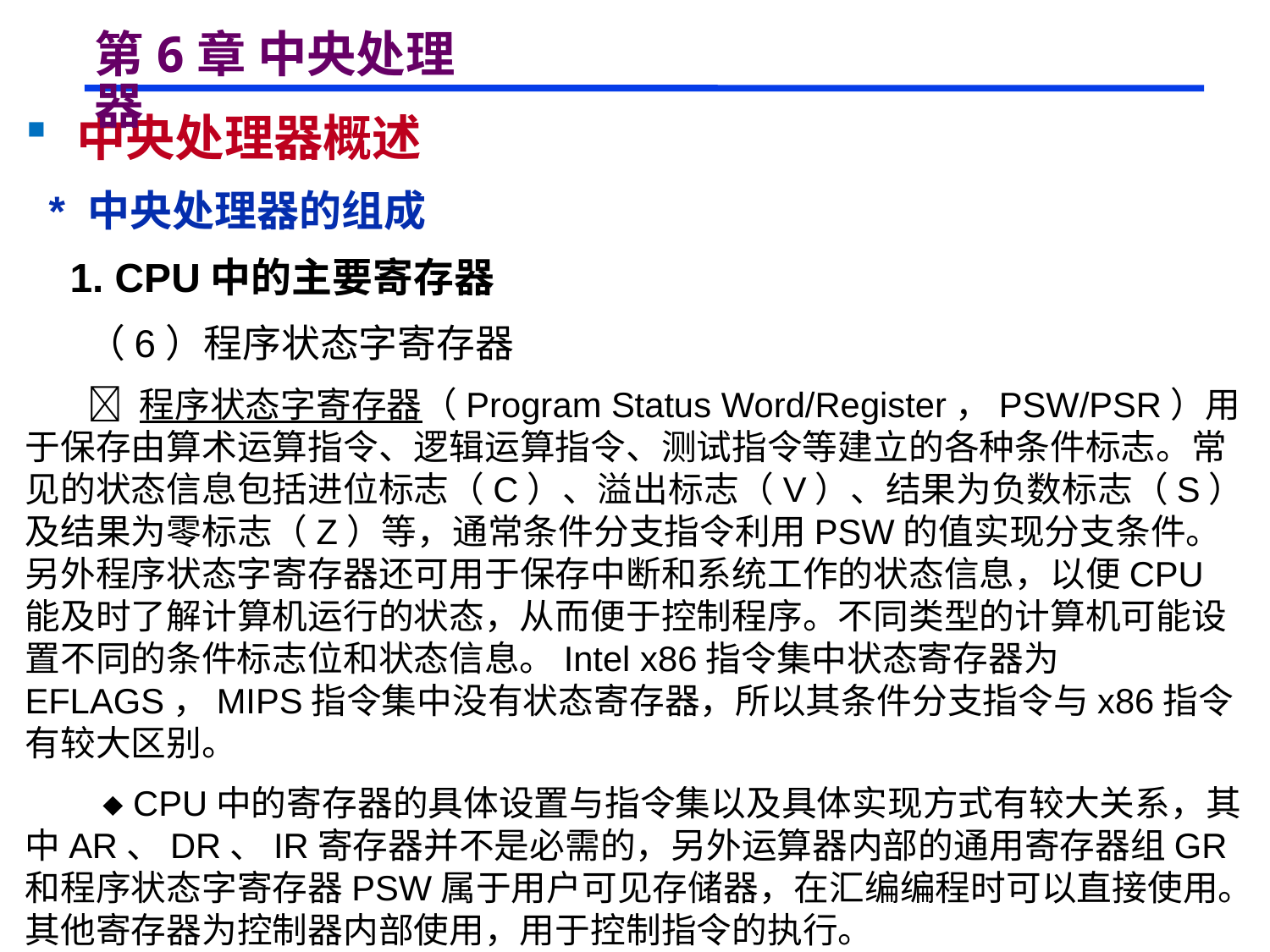

# 第6章 中央处理器
 中央处理器概述
  * 中央处理器的组成
    1. CPU中的主要寄存器
      （6）程序状态字寄存器
        ♦ 程序状态字寄存器（Program Status Word/Register，PSW/PSR）用于保存由算术运算指令、逻辑运算指令、测试指令等建立的各种条件标志。常见的状态信息包括进位标志（C）、溢出标志（V）、结果为负数标志（S）及结果为零标志（Z）等，通常条件分支指令利用PSW的值实现分支条件。另外程序状态字寄存器还可用于保存中断和系统工作的状态信息，以便CPU能及时了解计算机运行的状态，从而便于控制程序。不同类型的计算机可能设置不同的条件标志位和状态信息。Intel x86指令集中状态寄存器为EFLAGS，MIPS指令集中没有状态寄存器，所以其条件分支指令与x86指令有较大区别。
        ♦ CPU中的寄存器的具体设置与指令集以及具体实现方式有较大关系，其中AR、DR、IR寄存器并不是必需的，另外运算器内部的通用寄存器组GR和程序状态字寄存器PSW属于用户可见存储器，在汇编编程时可以直接使用。其他寄存器为控制器内部使用，用于控制指令的执行。